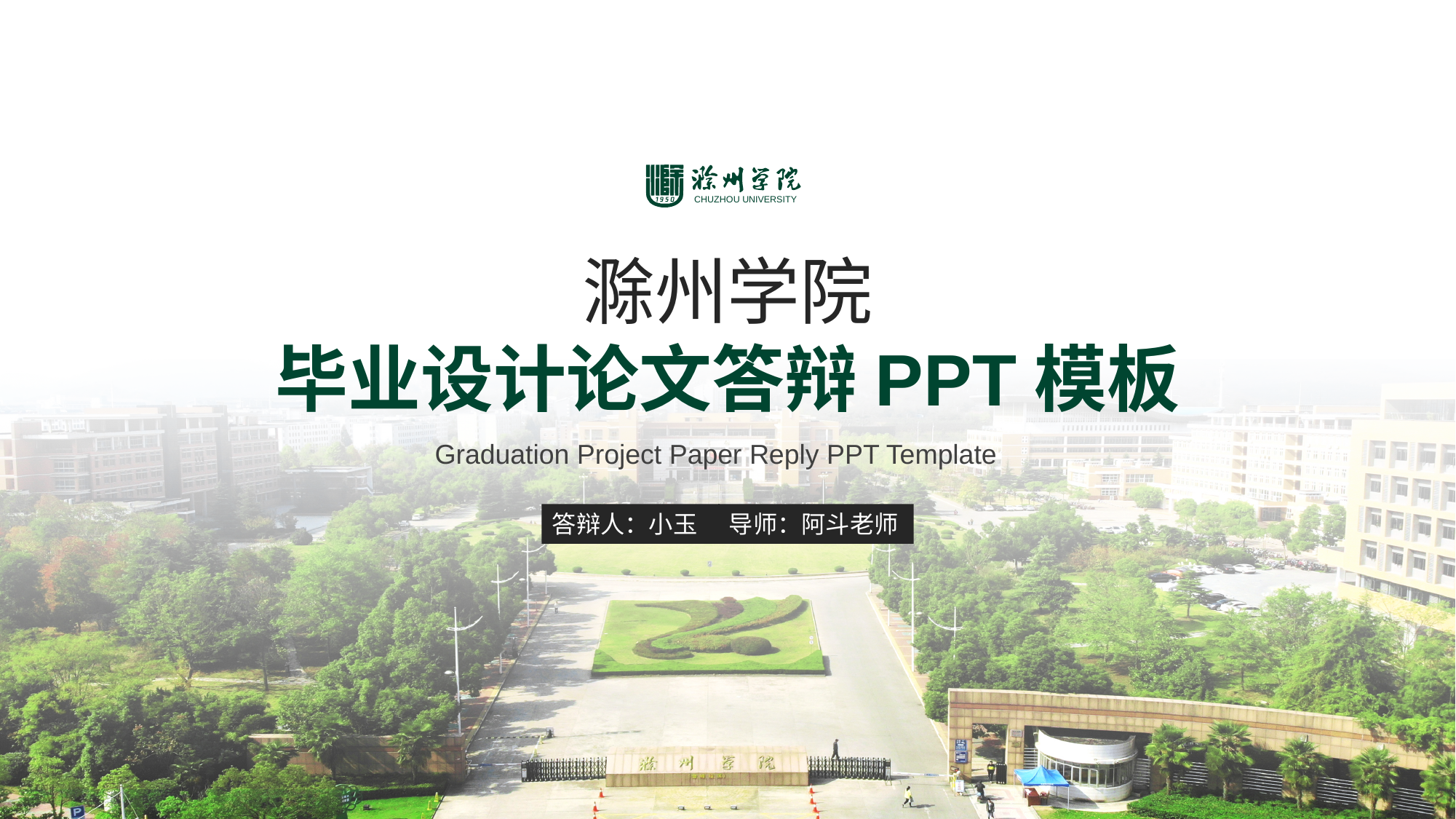

CHUZHOU UNIVERSITY
滁州学院
毕业设计论文答辩PPT模板

Graduation Project Paper Reply PPT Template
答辩人：小玉
导师：阿斗老师